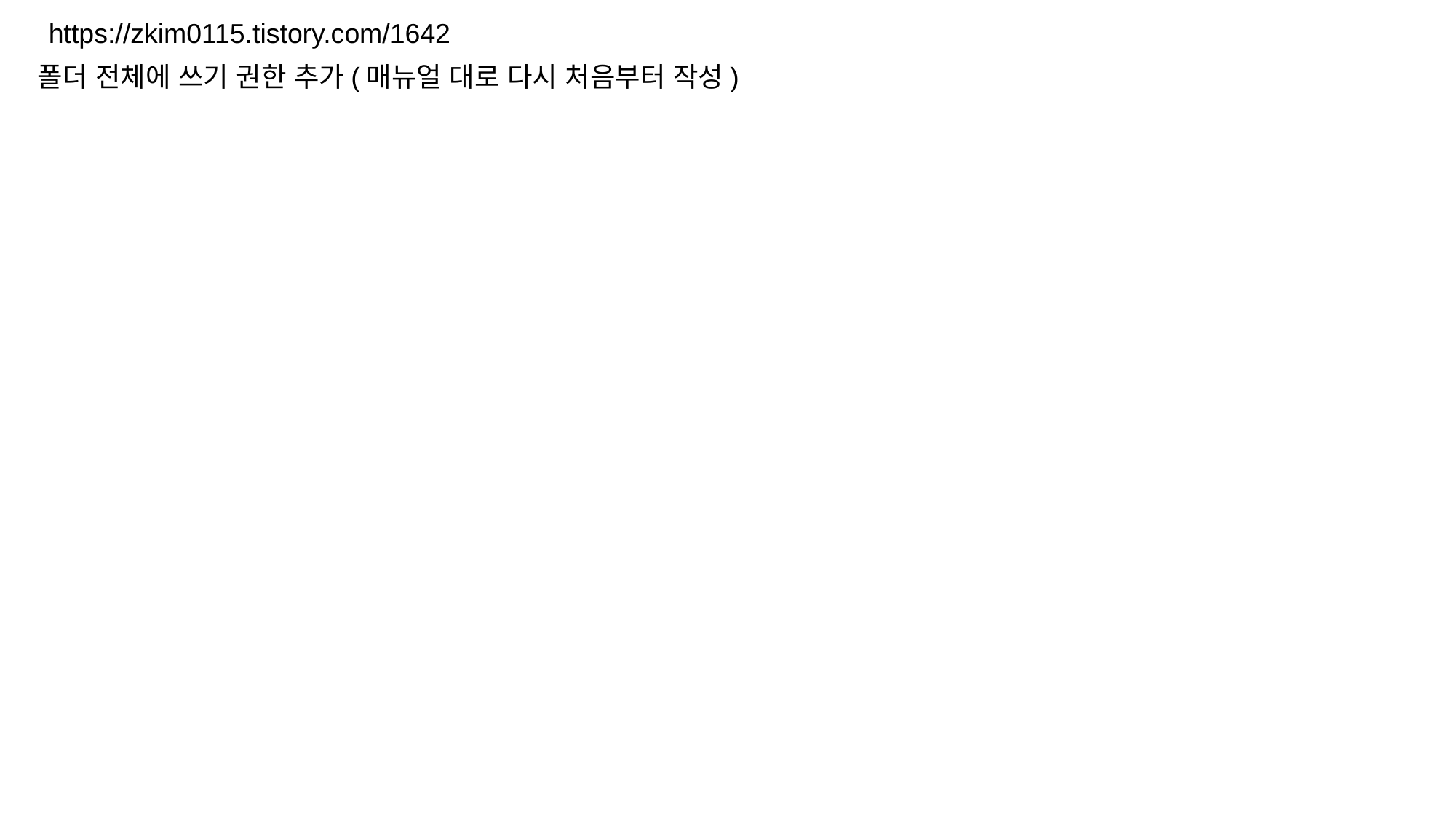

https://zkim0115.tistory.com/1642
폴더 전체에 쓰기 권한 추가(매뉴얼 대로 다시 처음부터 작성)